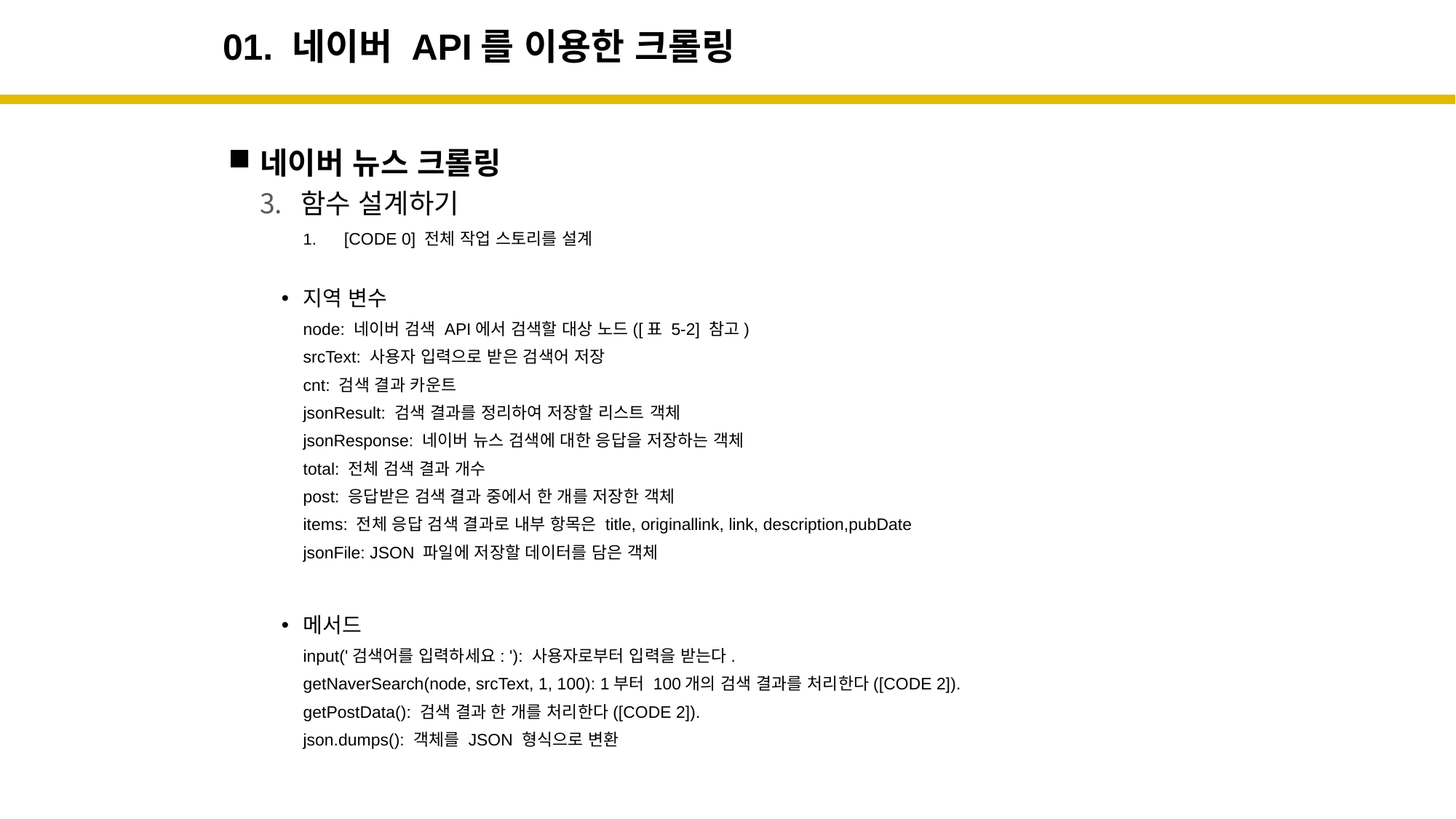

# 01. 네이버 API를 이용한 크롤링
네이버 뉴스 크롤링
함수 설계하기
[CODE 0] 전체 작업 스토리를 설계

지역 변수
node: 네이버 검색 API에서 검색할 대상 노드([표 5-2] 참고)
srcText: 사용자 입력으로 받은 검색어 저장
cnt: 검색 결과 카운트
jsonResult: 검색 결과를 정리하여 저장할 리스트 객체
jsonResponse: 네이버 뉴스 검색에 대한 응답을 저장하는 객체
total: 전체 검색 결과 개수
post: 응답받은 검색 결과 중에서 한 개를 저장한 객체
items: 전체 응답 검색 결과로 내부 항목은 title, originallink, link, description,pubDate
jsonFile: JSON 파일에 저장할 데이터를 담은 객체

메서드
input('검색어를 입력하세요: '): 사용자로부터 입력을 받는다.
getNaverSearch(node, srcText, 1, 100): 1부터 100개의 검색 결과를 처리한다([CODE 2]).
getPostData(): 검색 결과 한 개를 처리한다([CODE 2]).
json.dumps(): 객체를 JSON 형식으로 변환